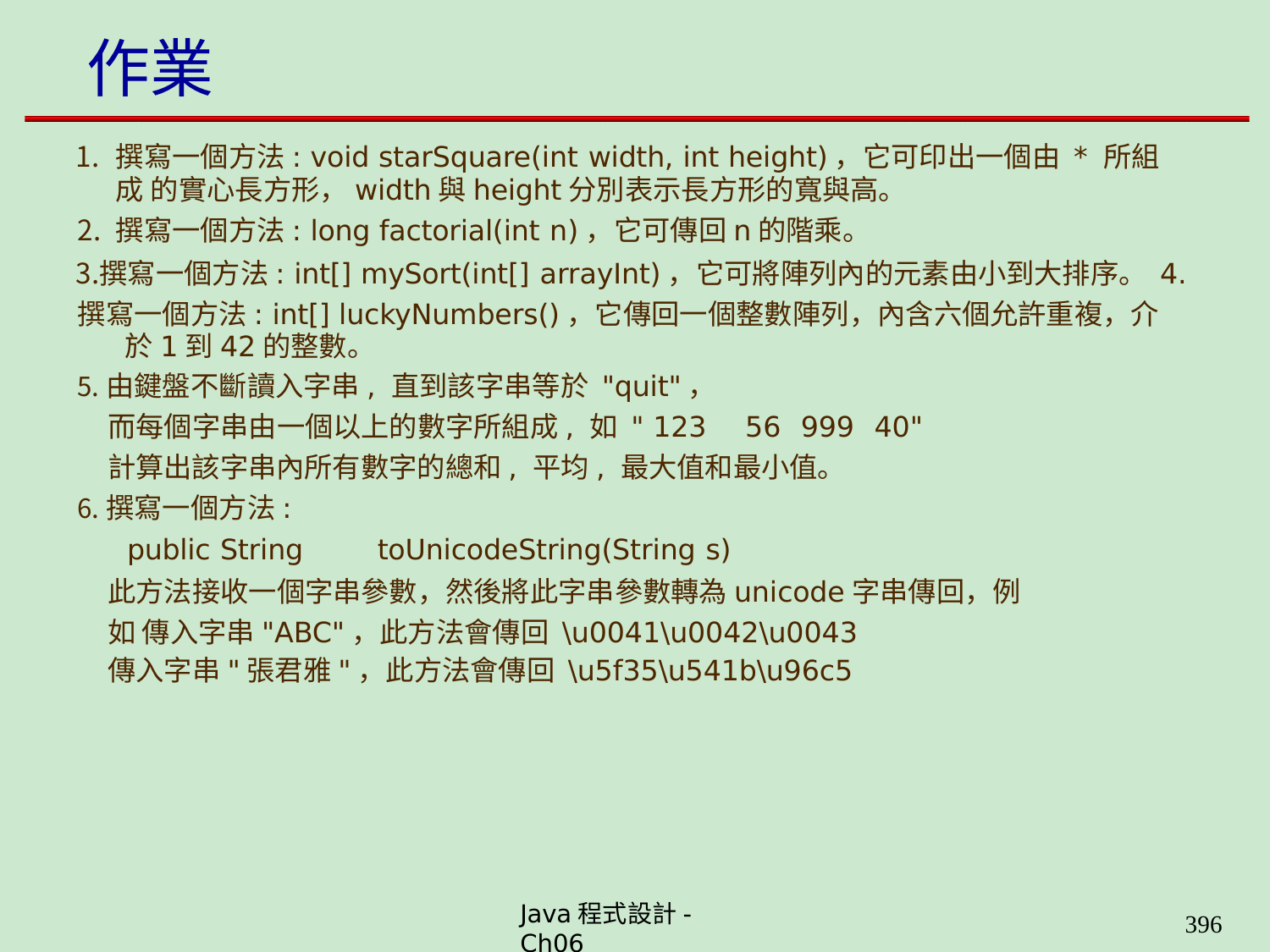

# 作業
撰寫一個方法: void starSquare(int width, int height)，它可印出一個由 * 所組成 的實心長方形，width與height分別表示長方形的寬與高。
撰寫一個方法: long factorial(int n)，它可傳回n的階乘。
撰寫一個方法: int[] mySort(int[] arrayInt)，它可將陣列內的元素由小到大排序。 4.撰寫一個方法: int[] luckyNumbers()，它傳回一個整數陣列，內含六個允許重複，介
於1到42的整數。
由鍵盤不斷讀入字串, 直到該字串等於 "quit"，
而每個字串由一個以上的數字所組成, 如 " 123	56	999	40"
計算出該字串內所有數字的總和, 平均, 最大值和最小值。
撰寫一個方法:
public String	toUnicodeString(String s)
此方法接收一個字串參數，然後將此字串參數轉為unicode字串傳回，例如 傳入字串"ABC"，此方法會傳回 \u0041\u0042\u0043
傳入字串"張君雅"，此方法會傳回 \u5f35\u541b\u96c5
Java程式設計-Ch06
396